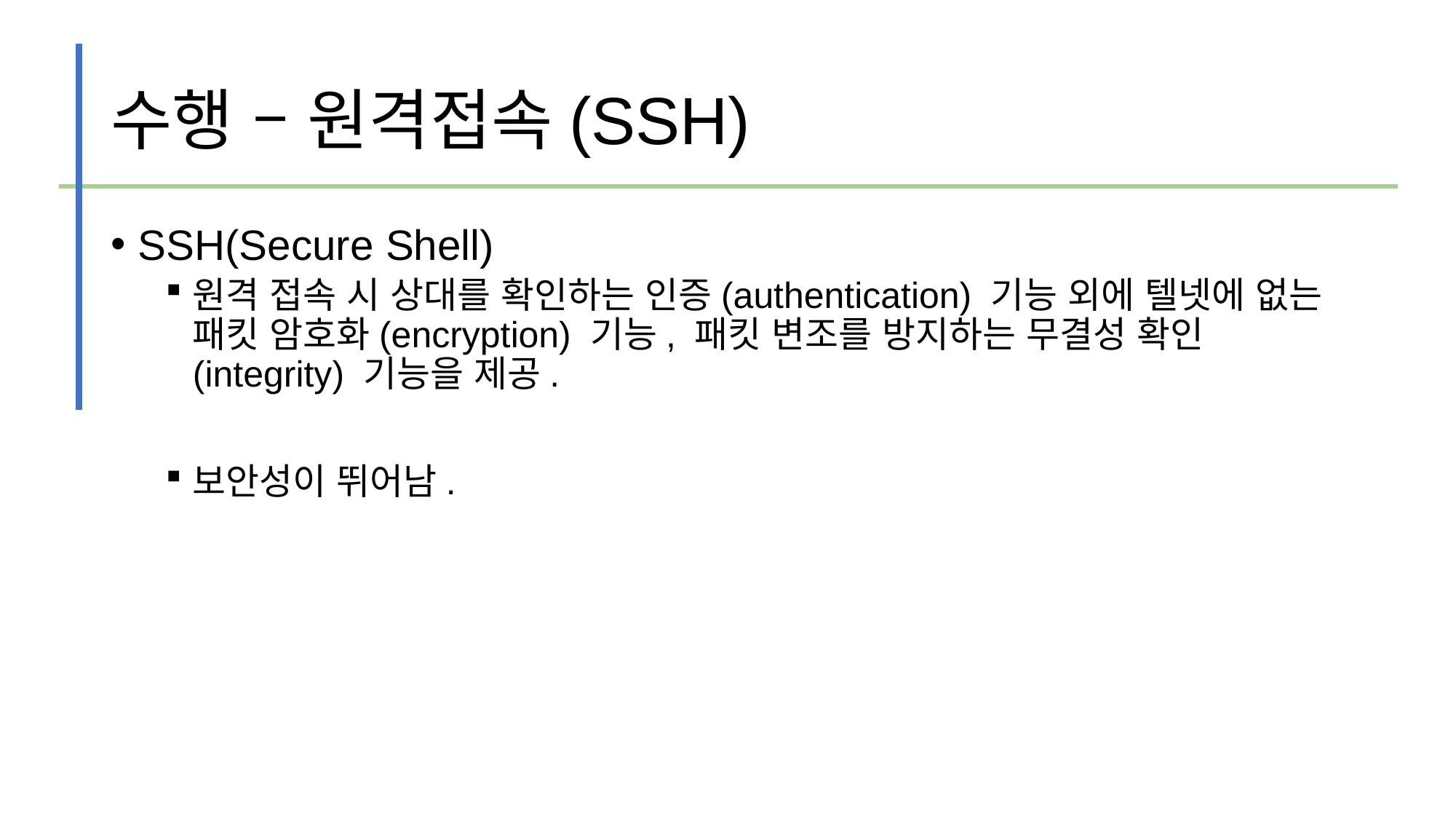

# 수행 – 원격접속(SSH)
SSH(Secure Shell)
원격 접속 시 상대를 확인하는 인증(authentication) 기능 외에 텔넷에 없는 패킷 암호화(encryption) 기능, 패킷 변조를 방지하는 무결성 확인(integrity) 기능을 제공.

보안성이 뛰어남.